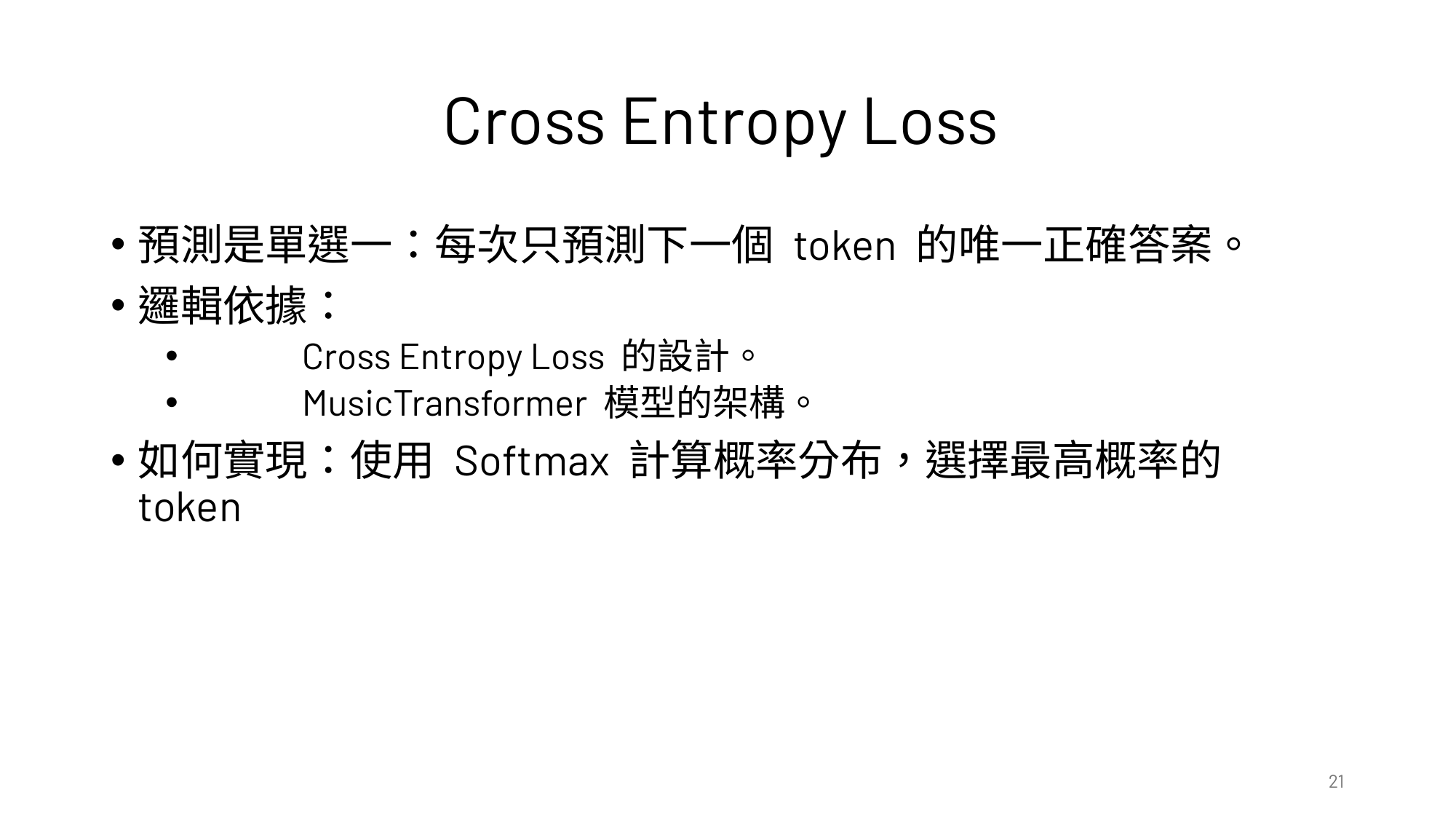

# Cross Entropy Loss
預測是單選一：每次只預測下一個 token 的唯一正確答案。
邏輯依據：
	Cross Entropy Loss 的設計。
	MusicTransformer 模型的架構。
如何實現：使用 Softmax 計算概率分布，選擇最高概率的 token
21